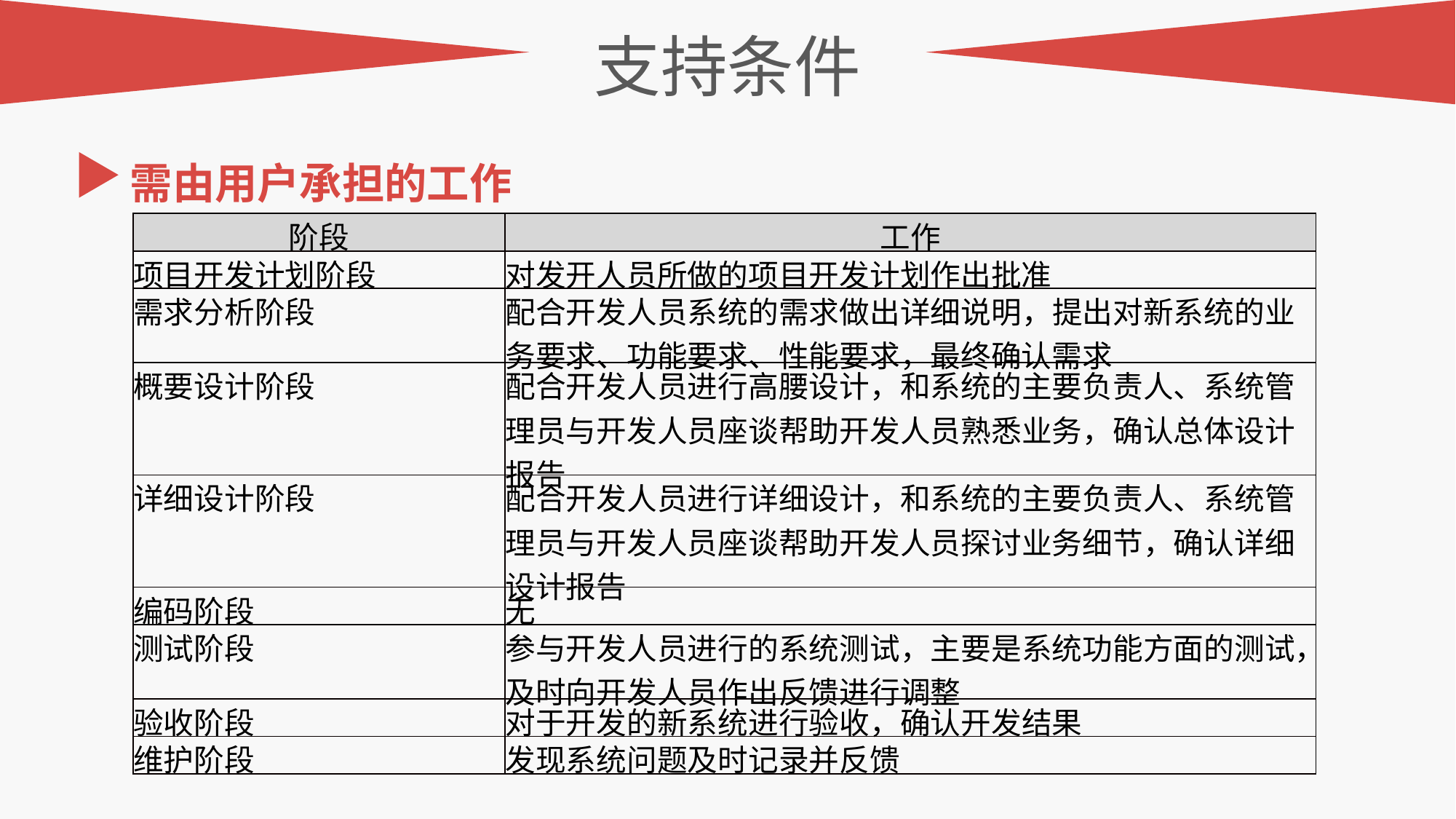

支持条件
需由用户承担的工作

| 阶段 | 工作 |
| --- | --- |
| 项目开发计划阶段 | 对发开人员所做的项目开发计划作出批准 |
| 需求分析阶段 | 配合开发人员系统的需求做出详细说明，提出对新系统的业务要求、功能要求、性能要求，最终确认需求 |
| 概要设计阶段 | 配合开发人员进行高腰设计，和系统的主要负责人、系统管理员与开发人员座谈帮助开发人员熟悉业务，确认总体设计报告 |
| 详细设计阶段 | 配合开发人员进行详细设计，和系统的主要负责人、系统管理员与开发人员座谈帮助开发人员探讨业务细节，确认详细设计报告 |
| 编码阶段 | 无 |
| 测试阶段 | 参与开发人员进行的系统测试，主要是系统功能方面的测试，及时向开发人员作出反馈进行调整 |
| 验收阶段 | 对于开发的新系统进行验收，确认开发结果 |
| 维护阶段 | 发现系统问题及时记录并反馈 |